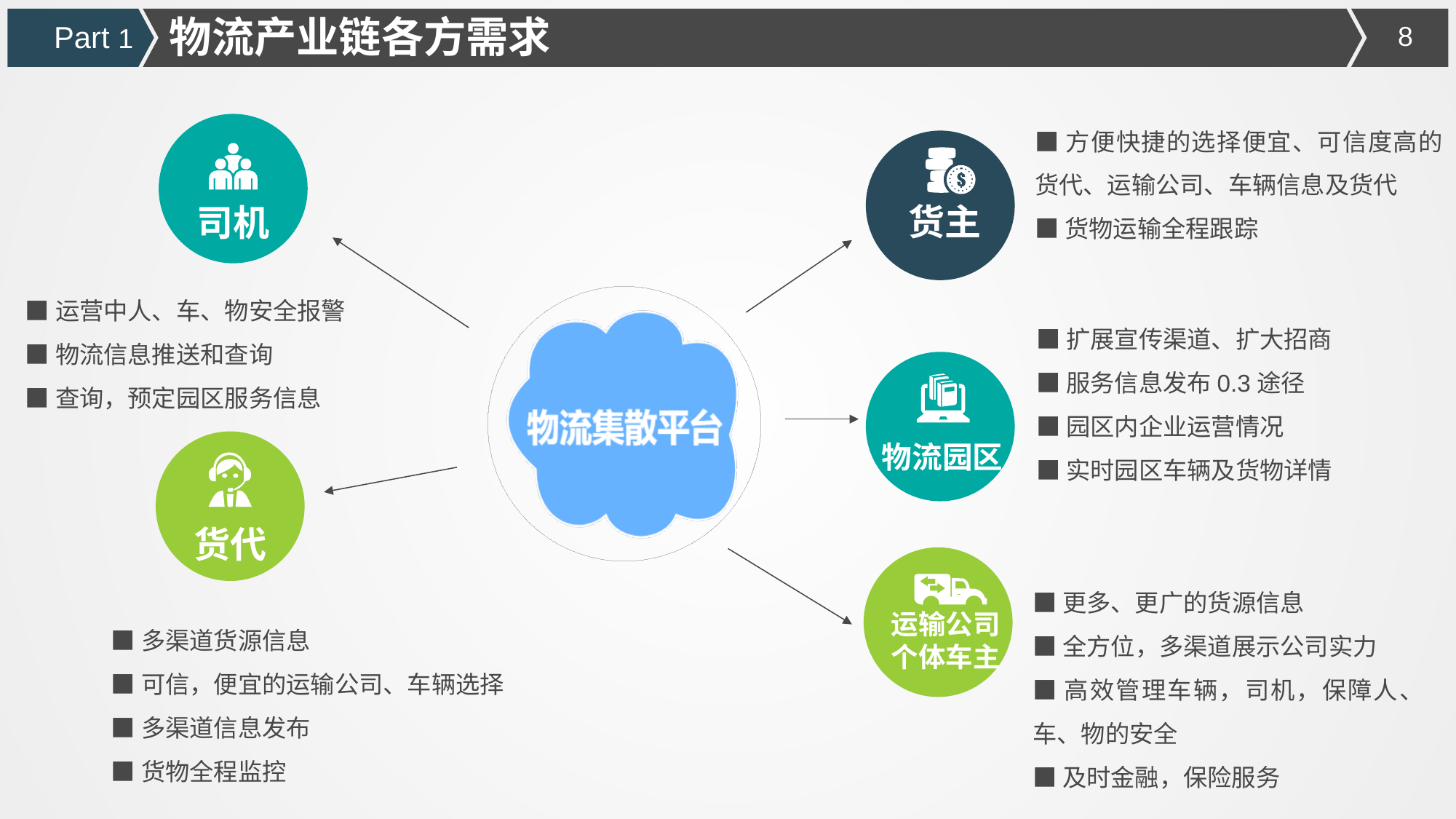

物流产业链各方需求
Part 1
■方便快捷的选择便宜、可信度高的货代、运输公司、车辆信息及货代
■货物运输全程跟踪

货主
司机
■运营中人、车、物安全报警
■物流信息推送和查询
■查询，预定园区服务信息

■扩展宣传渠道、扩大招商
■服务信息发布0.3途径
■园区内企业运营情况
■实时园区车辆及货物详情

物流园区

货代

■更多、更广的货源信息
■全方位，多渠道展示公司实力
■高效管理车辆，司机，保障人、车、物的安全
■及时金融，保险服务

运输公司
个体车主
■多渠道货源信息
■可信，便宜的运输公司、车辆选择
■多渠道信息发布
■货物全程监控